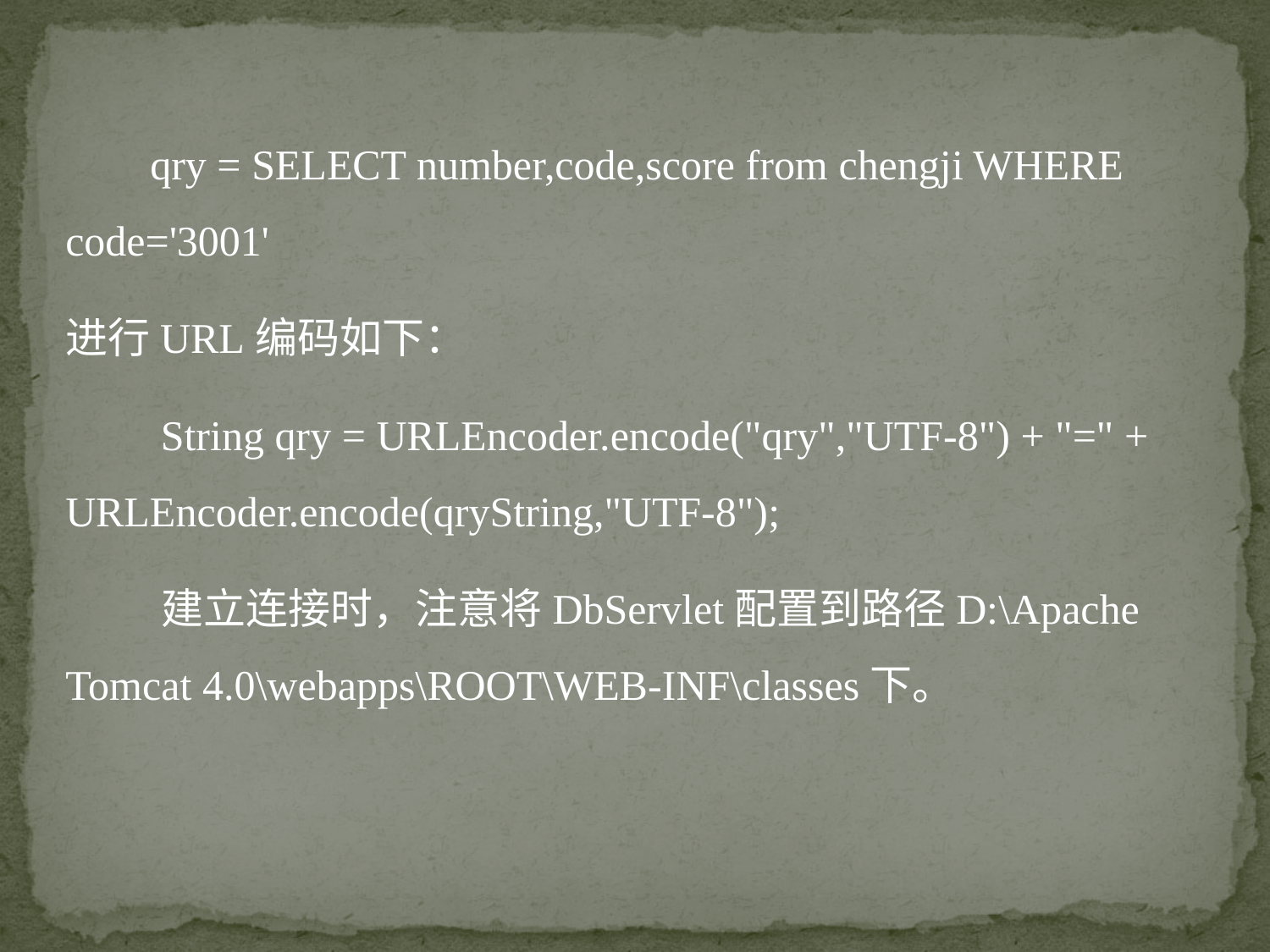

qry = SELECT number,code,score from chengji WHERE code='3001'
进行URL编码如下：
         String qry = URLEncoder.encode("qry","UTF-8") + "=" + URLEncoder.encode(qryString,"UTF-8");
         建立连接时，注意将DbServlet配置到路径D:\Apache Tomcat 4.0\webapps\ROOT\WEB-INF\classes下。